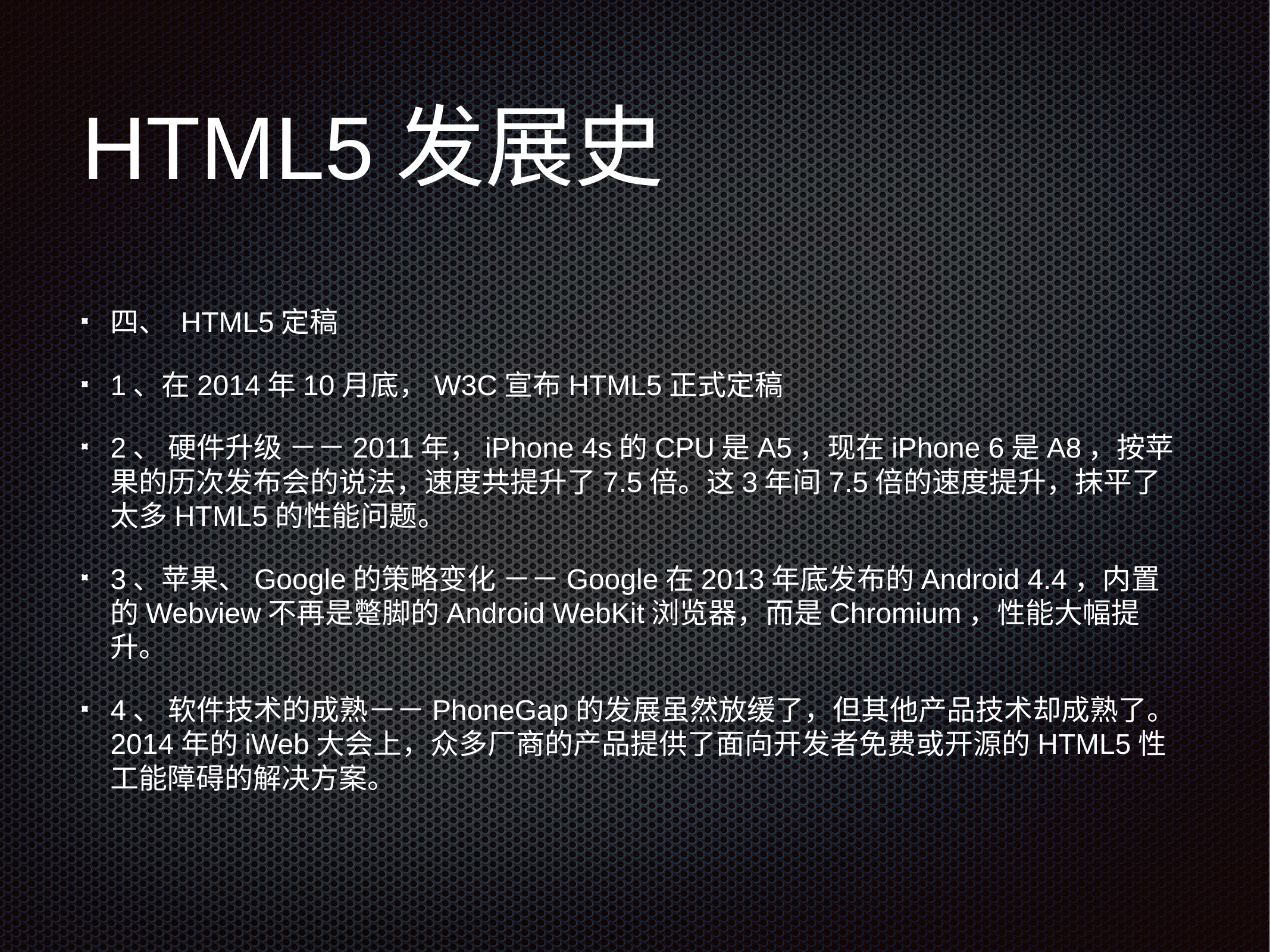

# HTML5发展史
四、 HTML5定稿
1、在2014年10月底，W3C宣布HTML5正式定稿
2、 硬件升级 －－2011年，iPhone 4s的CPU是A5，现在iPhone 6是A8，按苹果的历次发布会的说法，速度共提升了7.5倍。这3年间7.5倍的速度提升，抹平了太多HTML5的性能问题。
3、苹果、Google的策略变化 －－Google在2013年底发布的Android 4.4，内置的Webview不再是蹩脚的Android WebKit浏览器，而是Chromium，性能大幅提升。
4、 软件技术的成熟－－PhoneGap的发展虽然放缓了，但其他产品技术却成熟了。2014年的iWeb大会上，众多厂商的产品提供了面向开发者免费或开源的HTML5性工能障碍的解决方案。